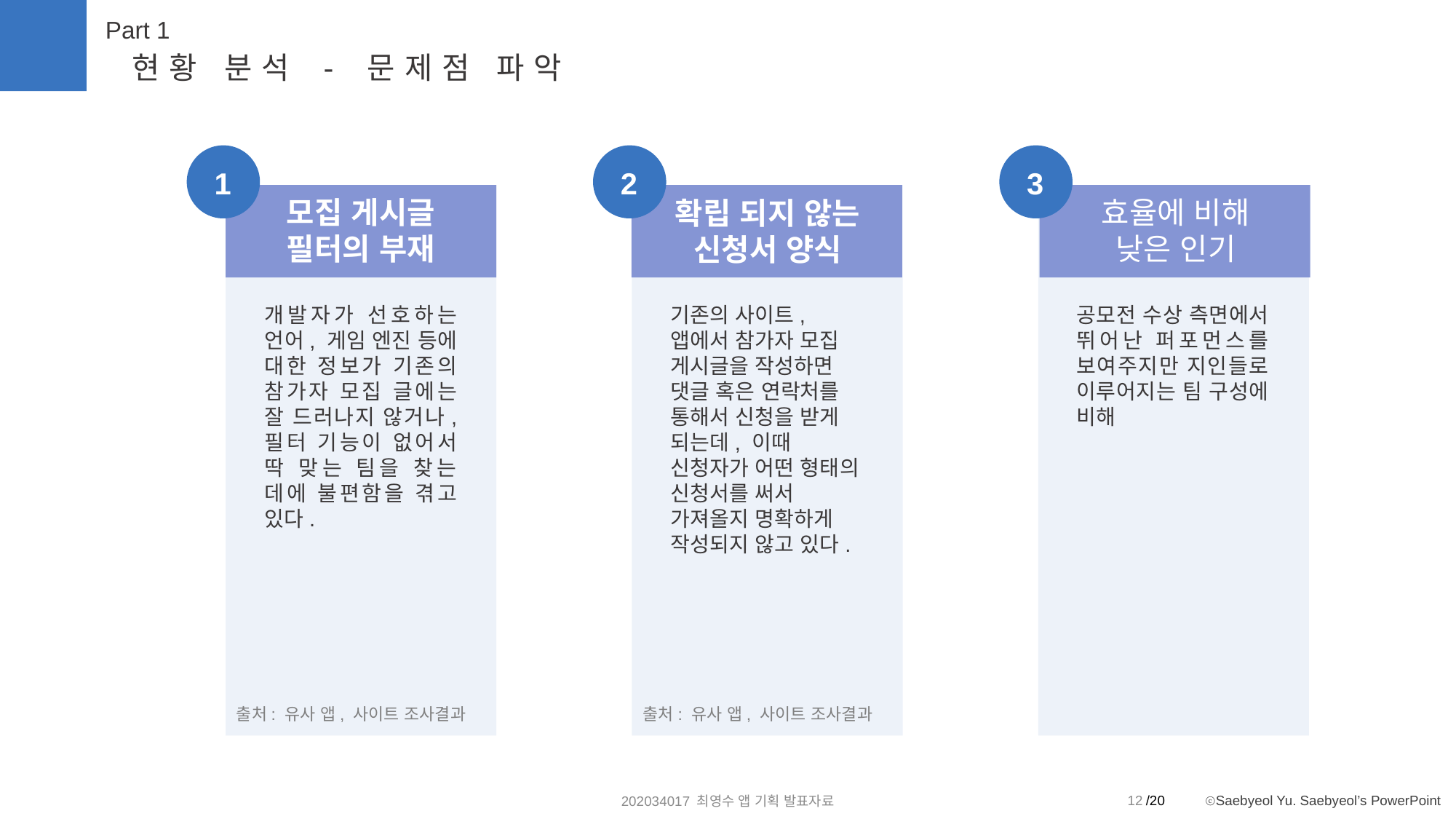

Part 1
현황 분석 - 문제점 파악

1

모집 게시글
필터의 부재
개발자가 선호하는 언어, 게임 엔진 등에 대한 정보가 기존의 참가자 모집 글에는 잘 드러나지 않거나, 필터 기능이 없어서 딱 맞는 팀을 찾는 데에 불편함을 겪고 있다.
출처: 유사 앱, 사이트 조사결과

2

확립 되지 않는
신청서 양식

기존의 사이트, 앱에서 참가자 모집 게시글을 작성하면 댓글 혹은 연락처를 통해서 신청을 받게 되는데, 이때 신청자가 어떤 형태의 신청서를 써서 가져올지 명확하게 작성되지 않고 있다.
출처: 유사 앱, 사이트 조사결과

3

효율에 비해
낮은 인기
공모전 수상 측면에서 뛰어난 퍼포먼스를 보여주지만 지인들로 이루어지는 팀 구성에 비해
12
202034017 최영수 앱 기획 발표자료